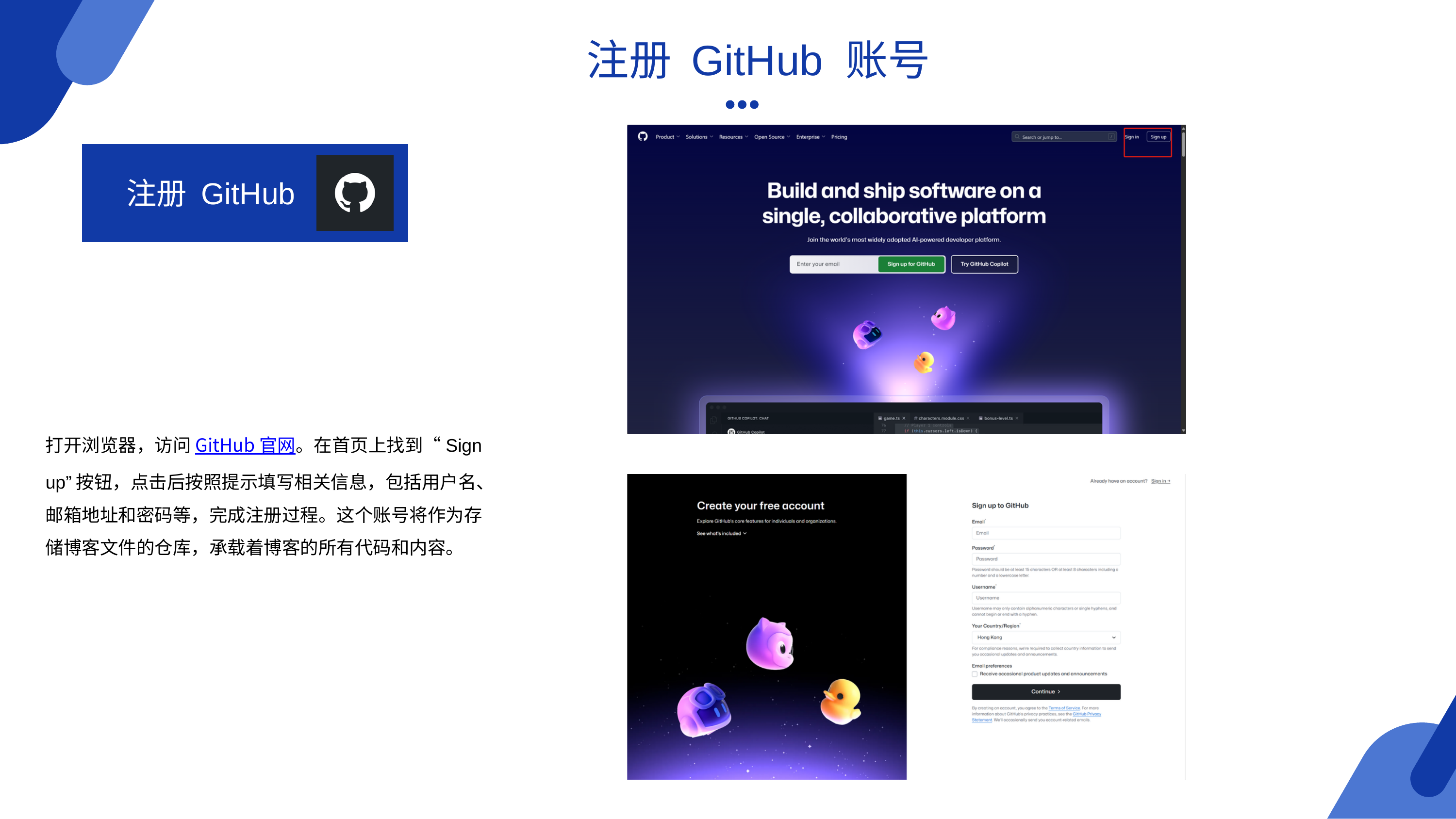

注册 GitHub 账号

注册 GitHub
打开浏览器，访问 GitHub 官网。在首页上找到“Sign up”按钮，点击后按照提示填写相关信息，包括用户名、邮箱地址和密码等，完成注册过程。这个账号将作为存储博客文件的仓库，承载着博客的所有代码和内容。